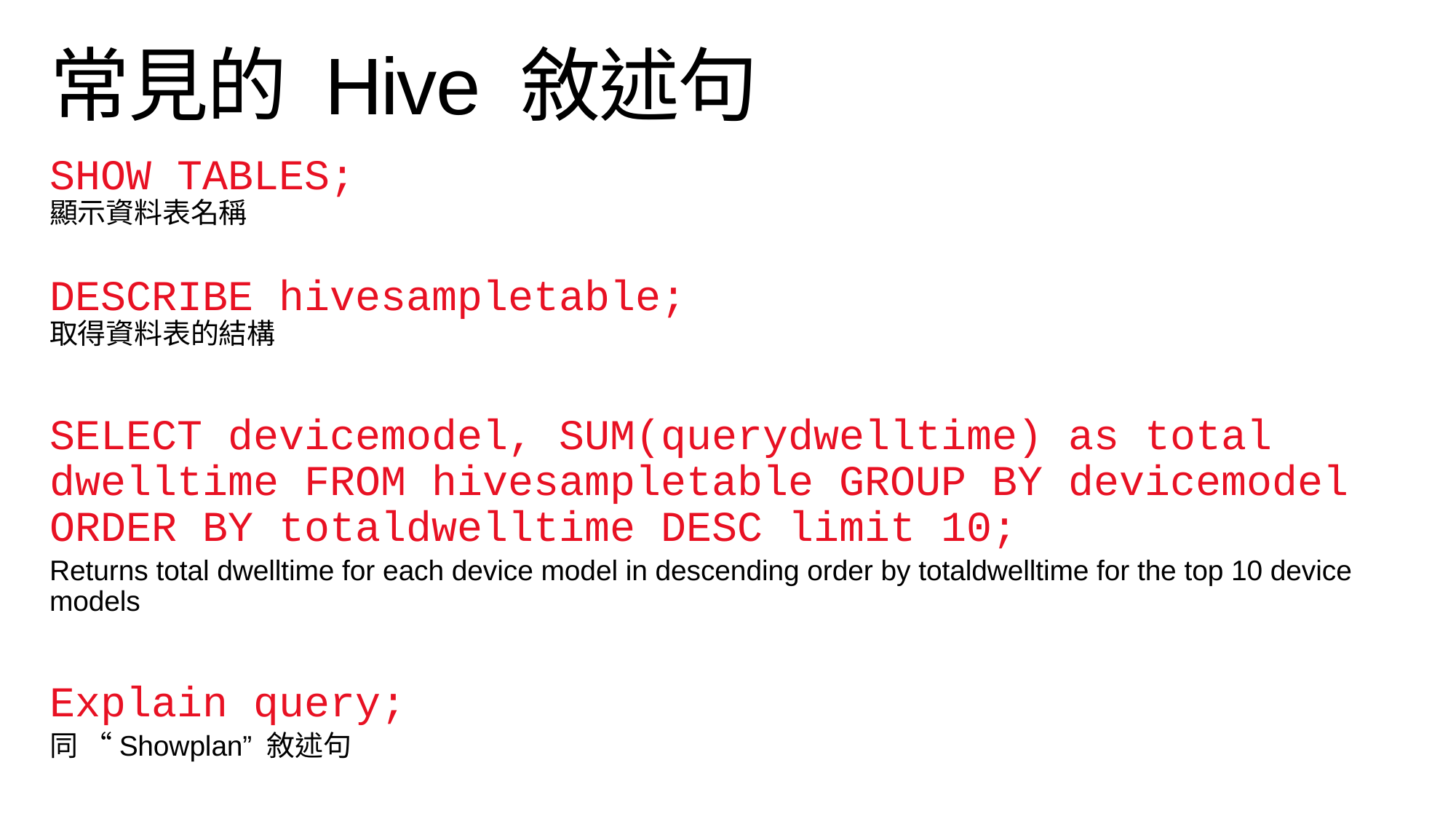

# 常見的 Hive 敘述句
SHOW TABLES;
顯示資料表名稱

DESCRIBE hivesampletable;
取得資料表的結構

SELECT devicemodel, SUM(querydwelltime) as total dwelltime FROM hivesampletable GROUP BY devicemodel ORDER BY totaldwelltime DESC limit 10;
Returns total dwelltime for each device model in descending order by totaldwelltime for the top 10 device models

Explain query;
同 “Showplan” 敘述句